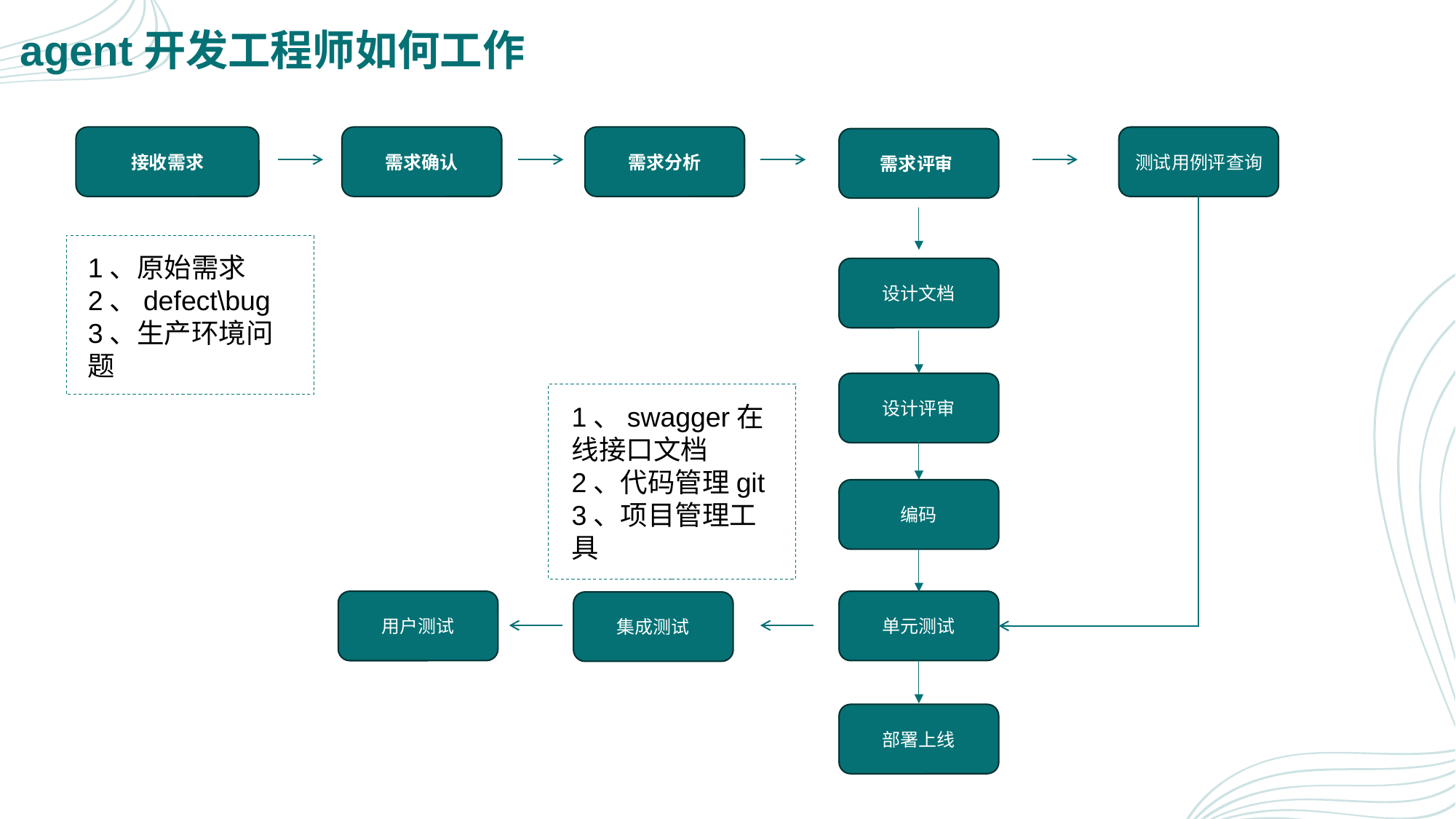

# agent开发工程师如何工作
接收需求
需求确认
需求分析
测试用例评查询
需求评审

1、原始需求
2、defect\bug
3、生产环境问题

设计文档
设计评审

1、swagger在线接口文档
2、代码管理git
3、项目管理工具
编码
单元测试
用户测试
集成测试
部署上线